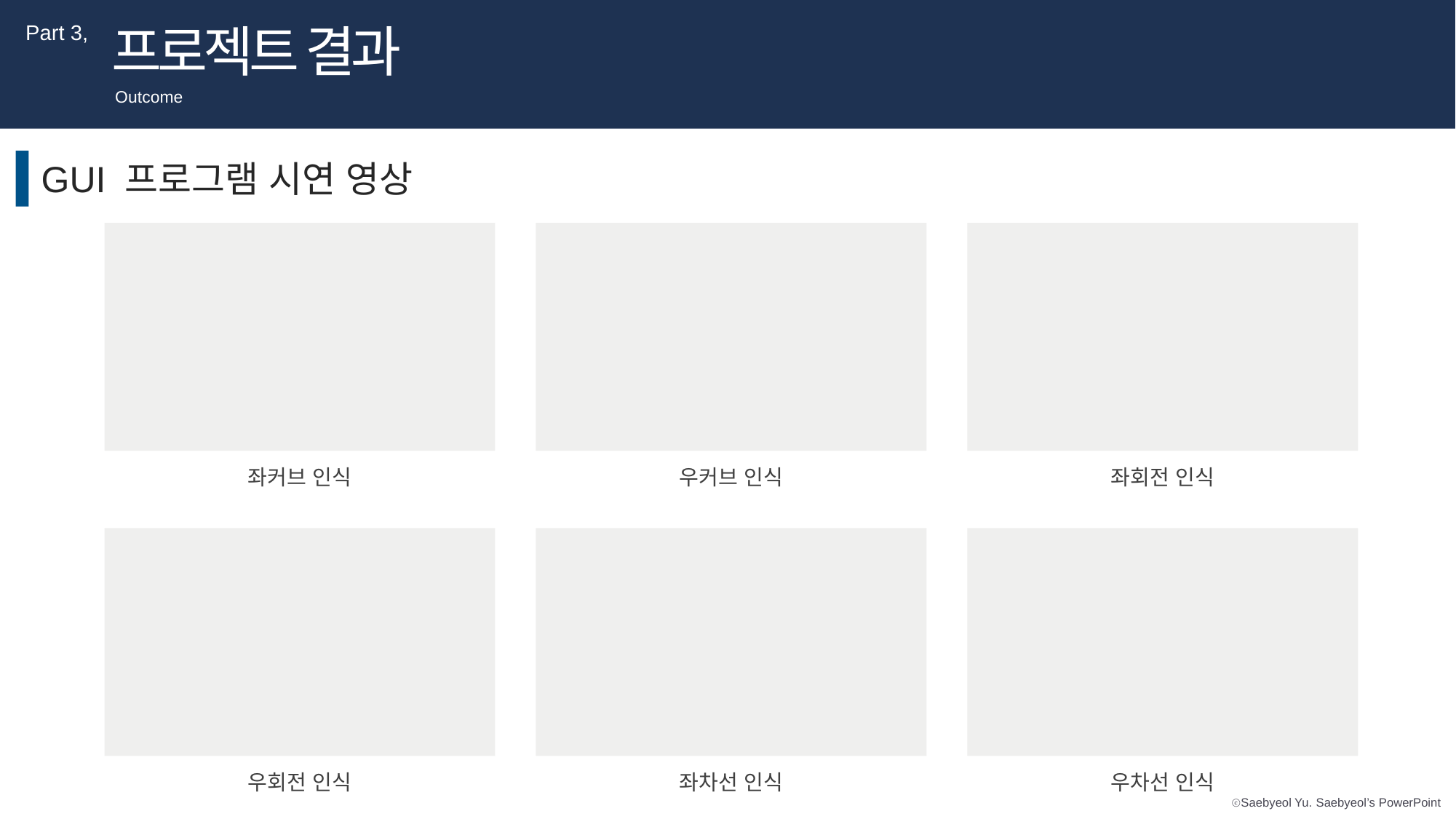

프로젝트 결과
Part 3,
Outcome

GUI 프로그램 시연 영상

좌커브 인식
우커브 인식
좌회전 인식

우회전 인식
좌차선 인식
우차선 인식